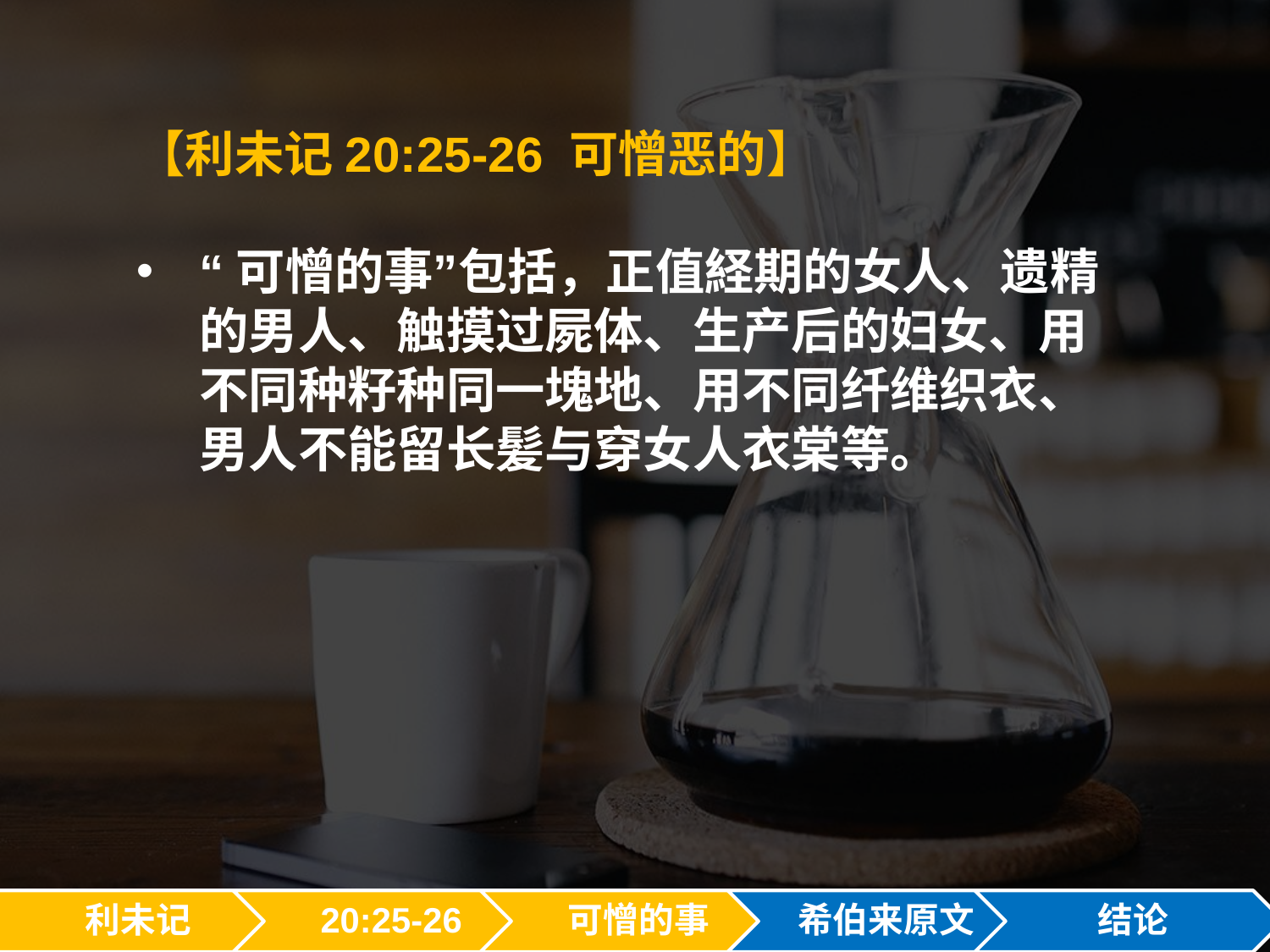

【利未记20:25-26 可憎恶的】

“可憎的事”包括，正值経期的女人、遗精的男人、触摸过屍体、生产后的妇女、用不同种籽种同一塊地、用不同纤维织衣、男人不能留长髪与穿女人衣棠等。

利未记
20:25-26
可憎的事
希伯来原文
结论